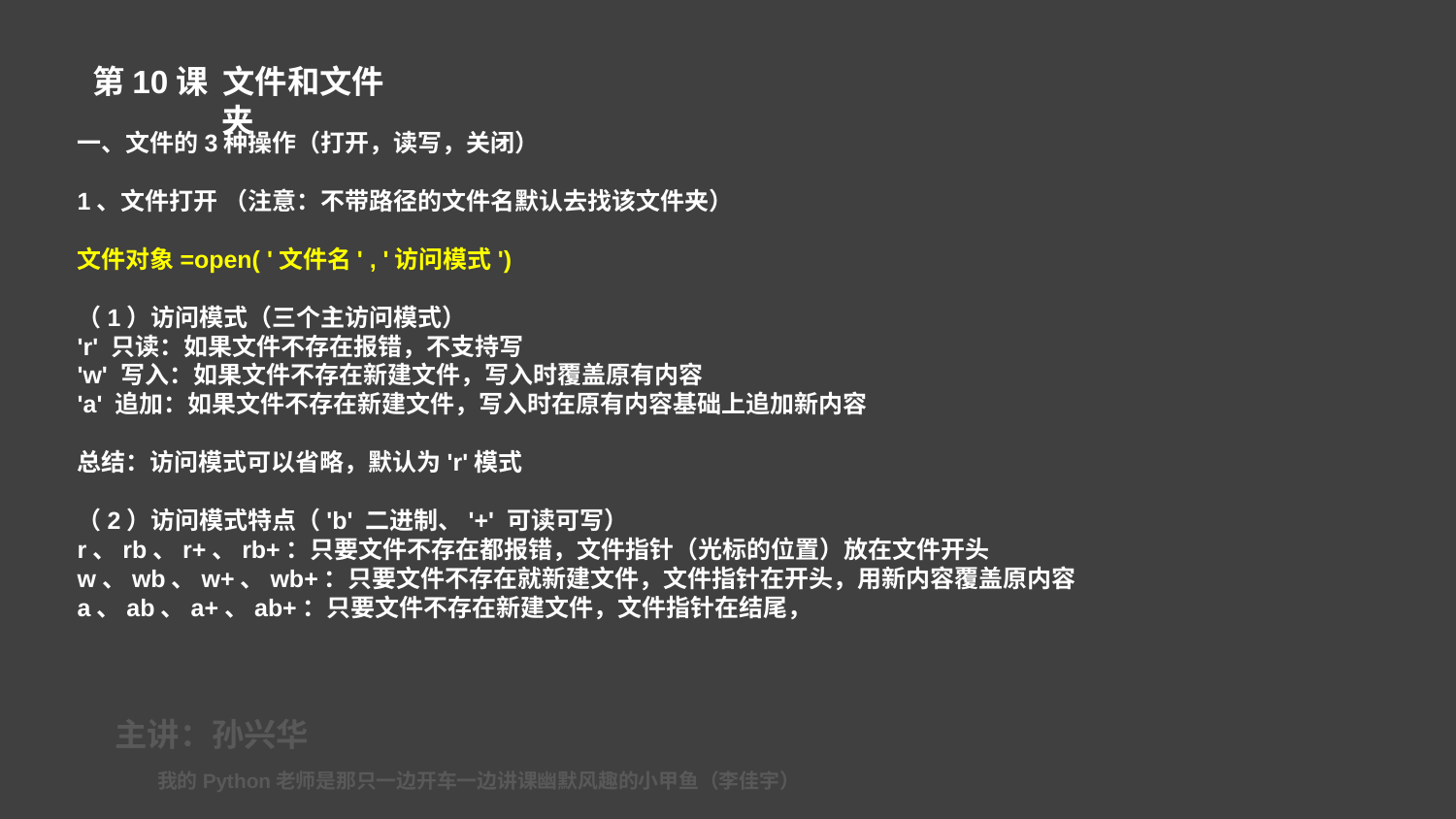

第10课  文件和文件夹
一、文件的3种操作（打开，读写，关闭）

1、文件打开 （注意：不带路径的文件名默认去找该文件夹）

文件对象=open( '文件名' , '访问模式')

（1）访问模式（三个主访问模式）
'r' 只读：如果文件不存在报错，不支持写
'w' 写入：如果文件不存在新建文件，写入时覆盖原有内容
'a' 追加：如果文件不存在新建文件，写入时在原有内容基础上追加新内容

总结：访问模式可以省略，默认为'r'模式

（2）访问模式特点（'b' 二进制、'+' 可读可写）
r、rb、r+、rb+：只要文件不存在都报错，文件指针（光标的位置）放在文件开头
w、wb、w+、wb+：只要文件不存在就新建文件，文件指针在开头，用新内容覆盖原内容
a、ab、a+、ab+：只要文件不存在新建文件，文件指针在结尾，